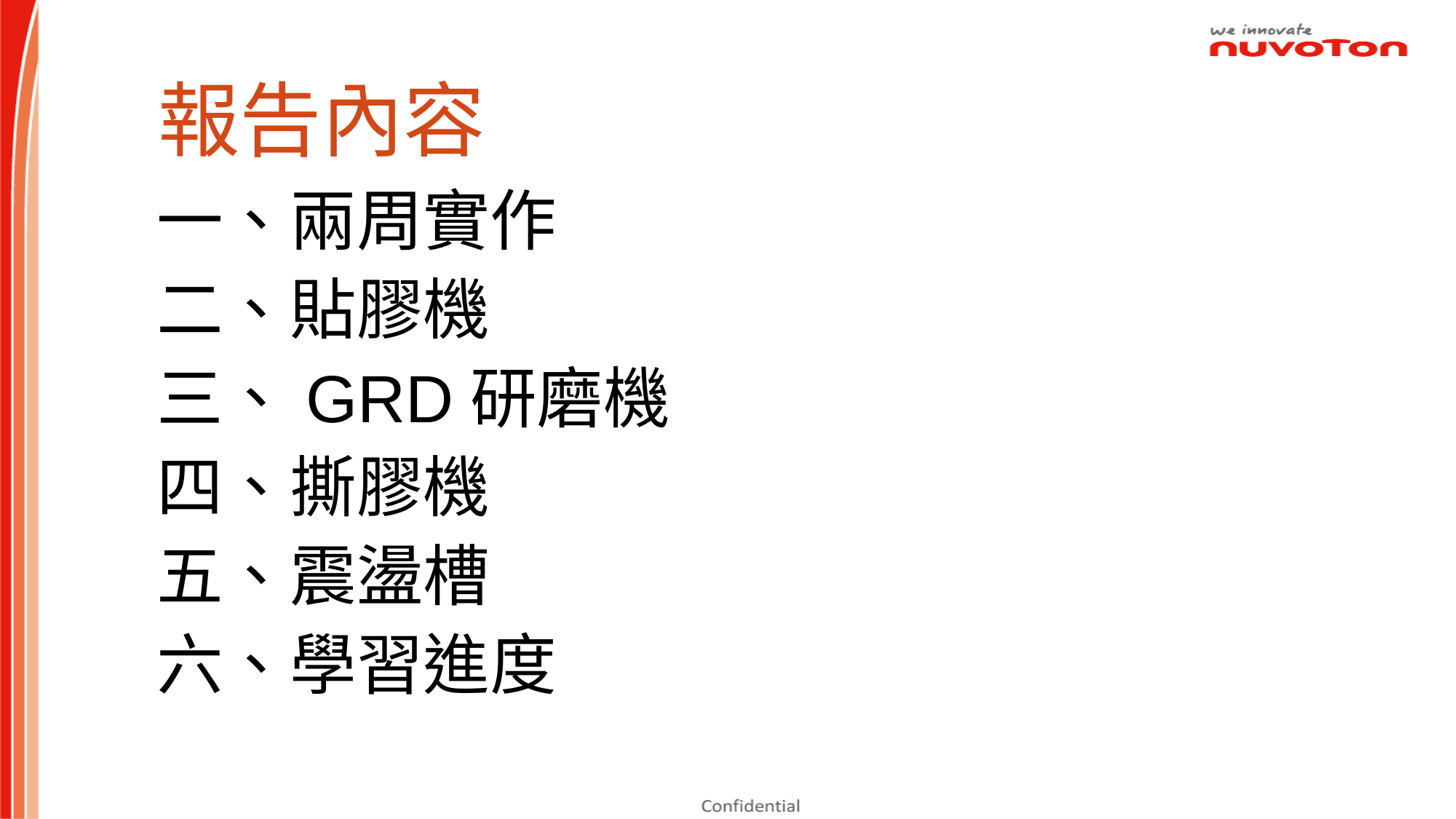

報告內容
一、兩周實作
二、貼膠機
三、GRD研磨機
四、撕膠機
五、震盪槽
六、學習進度